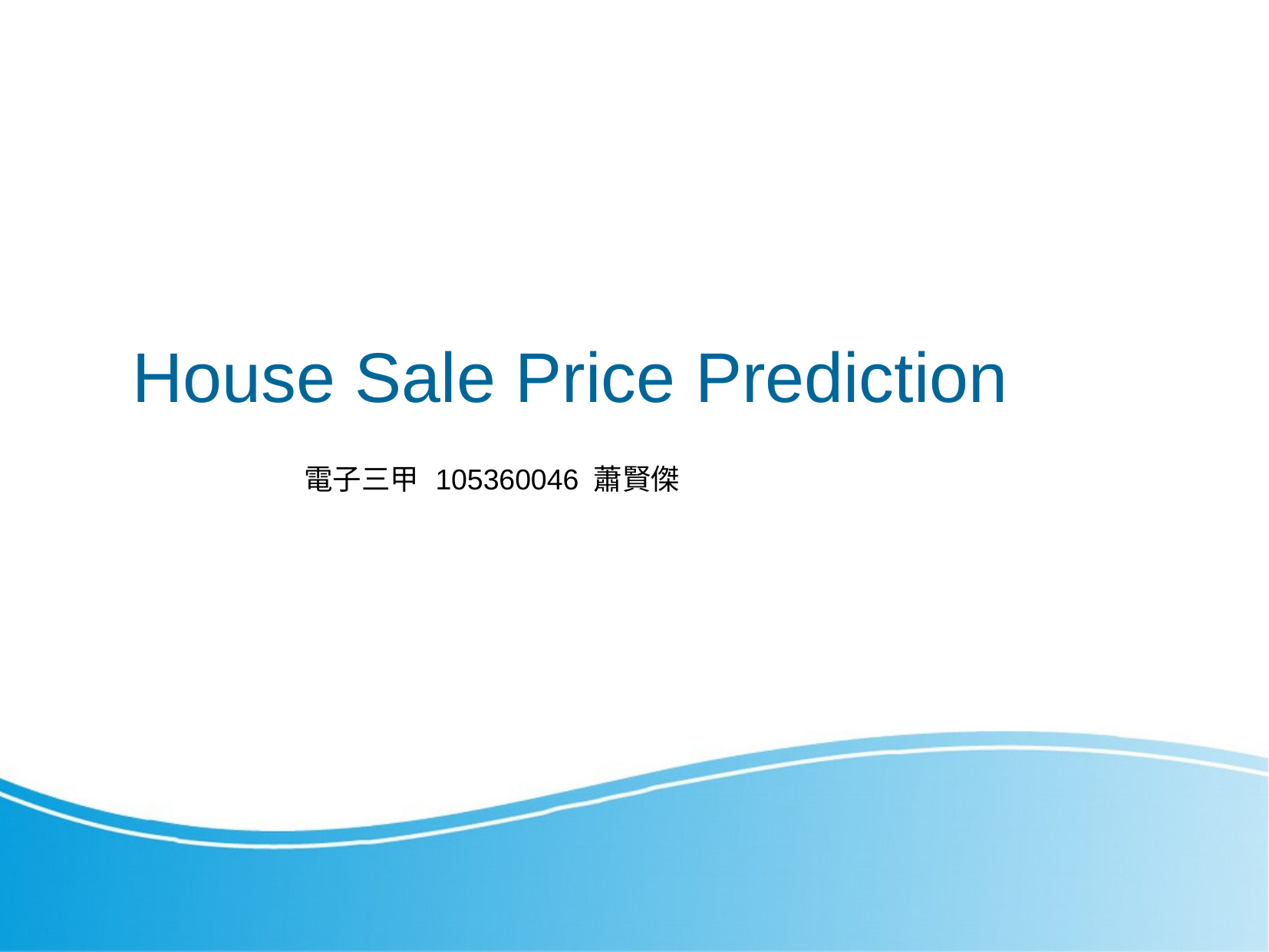

House Sale Price Prediction
電子三甲 105360046 蕭賢傑